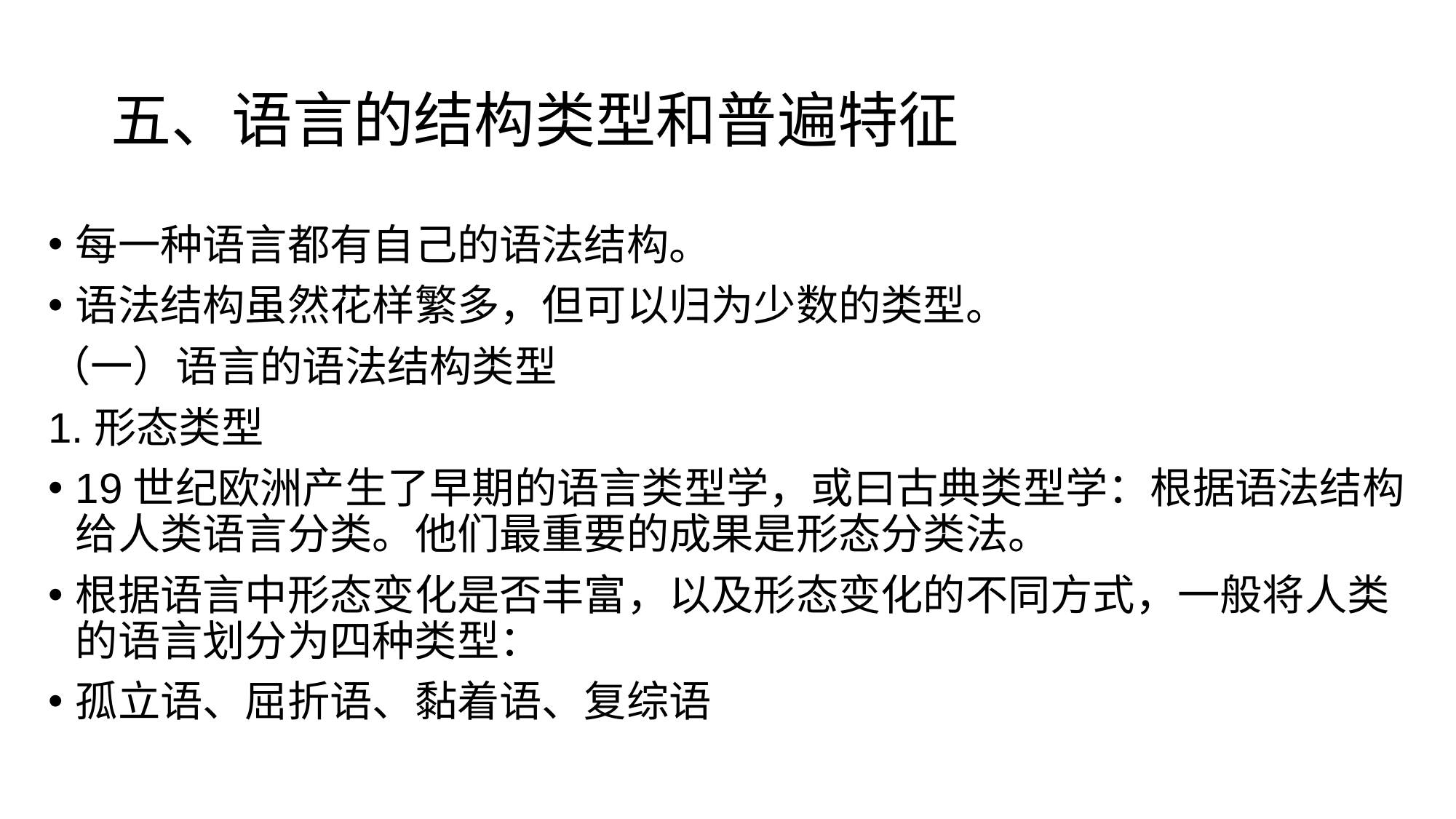

# 五、语言的结构类型和普遍特征
每一种语言都有自己的语法结构。
语法结构虽然花样繁多，但可以归为少数的类型。
（一）语言的语法结构类型
1.形态类型
19世纪欧洲产生了早期的语言类型学，或曰古典类型学：根据语法结构给人类语言分类。他们最重要的成果是形态分类法。
根据语言中形态变化是否丰富，以及形态变化的不同方式，一般将人类的语言划分为四种类型：
孤立语、屈折语、黏着语、复综语